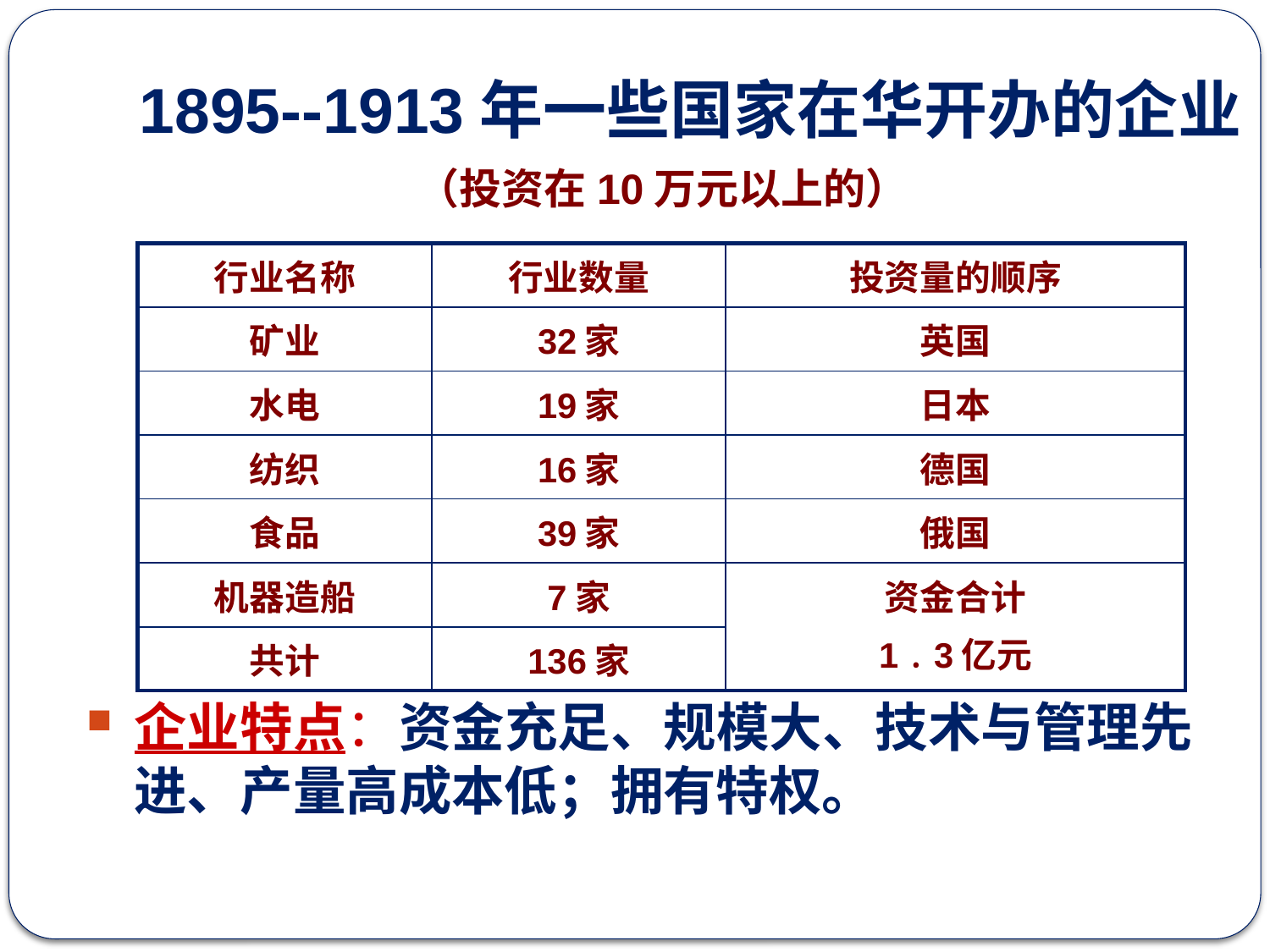

1895--1913年一些国家在华开办的企业
（投资在10万元以上的）
| 行业名称 | 行业数量 | 投资量的顺序 |
| --- | --- | --- |
| 矿业 | 32家 | 英国 |
| 水电 | 19家 | 日本 |
| 纺织 | 16家 | 德国 |
| 食品 | 39家 | 俄国 |
| 机器造船 | 7家 | 资金合计 1﹒3亿元 |
| 共计 | 136家 |  |
企业特点：资金充足、规模大、技术与管理先进、产量高成本低；拥有特权。